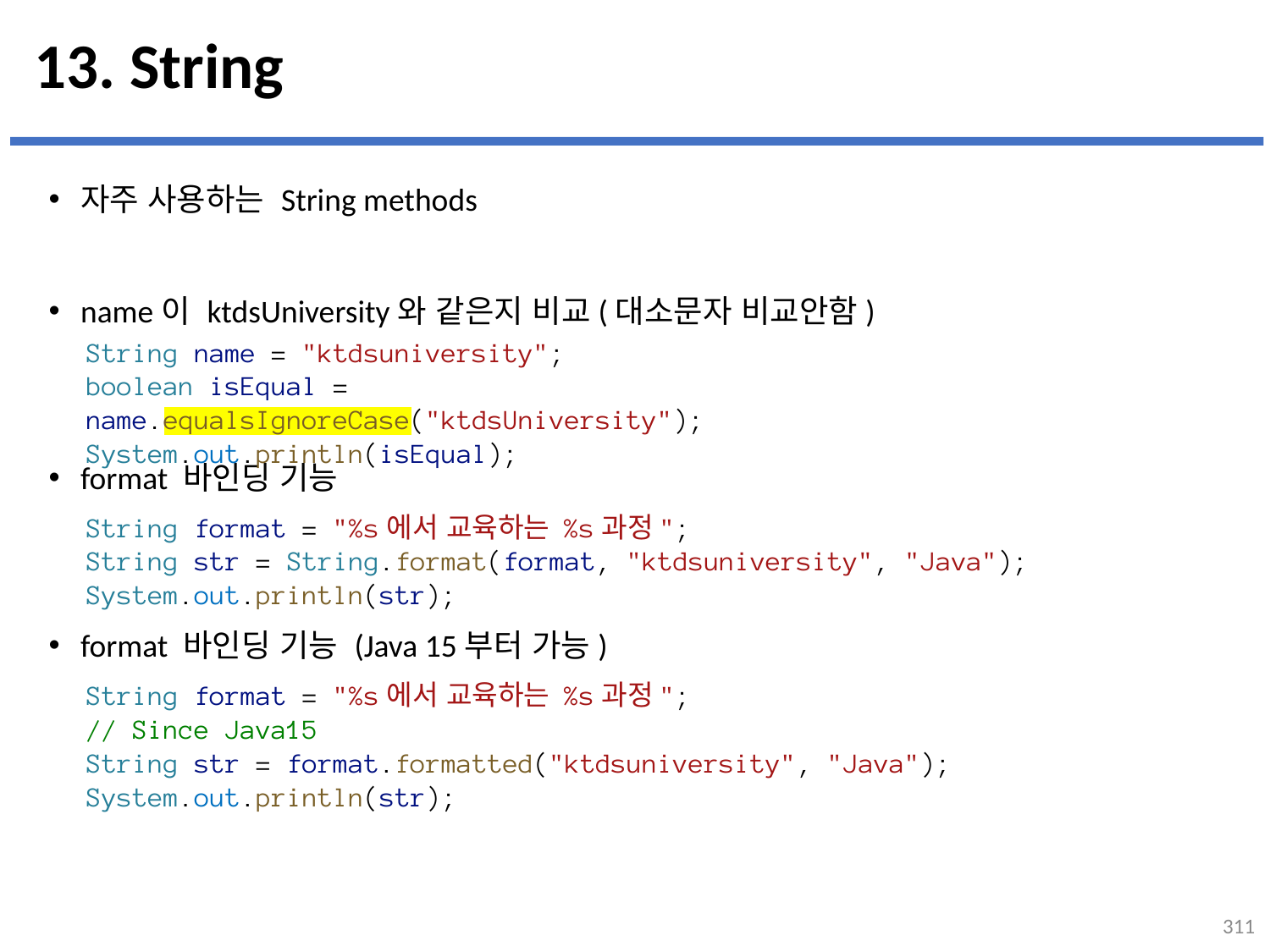

# 13. String
자주 사용하는 String methods

name이 ktdsUniversity와 같은지 비교(대소문자 비교안함)

format 바인딩 기능

format 바인딩 기능 (Java 15부터 가능)
...

설명
String name = "ktdsuniversity";
boolean isEqual = name.equalsIgnoreCase("ktdsUniversity");
System.out.println(isEqual);
String format = "%s에서 교육하는 %s과정";
String str = String.format(format, "ktdsuniversity", "Java");
System.out.println(str);
String format = "%s에서 교육하는 %s과정";
// Since Java15
String str = format.formatted("ktdsuniversity", "Java");
System.out.println(str);
311